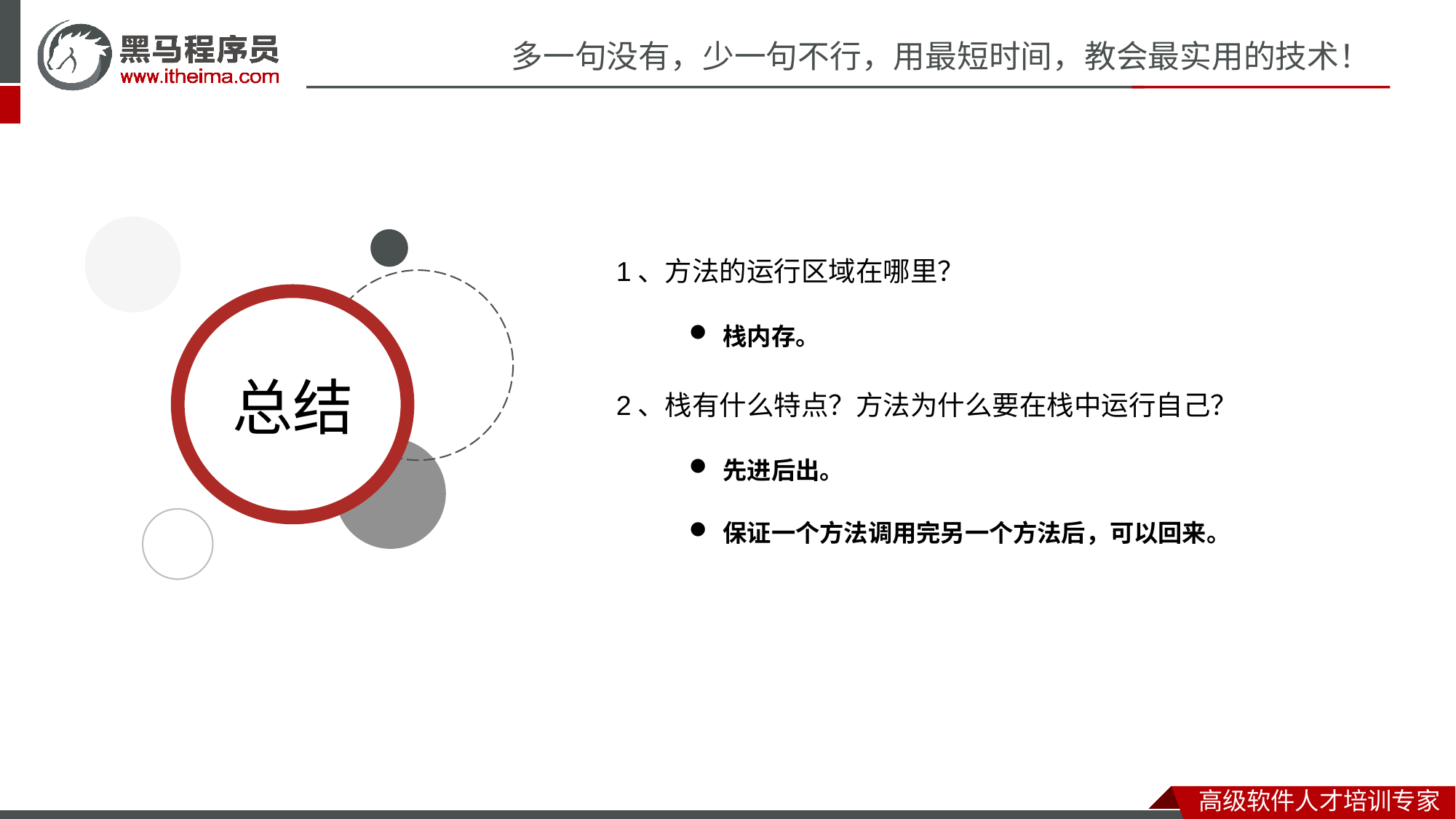

1、方法的运行区域在哪里？
栈内存。
2、栈有什么特点？方法为什么要在栈中运行自己？
先进后出。
保证一个方法调用完另一个方法后，可以回来。